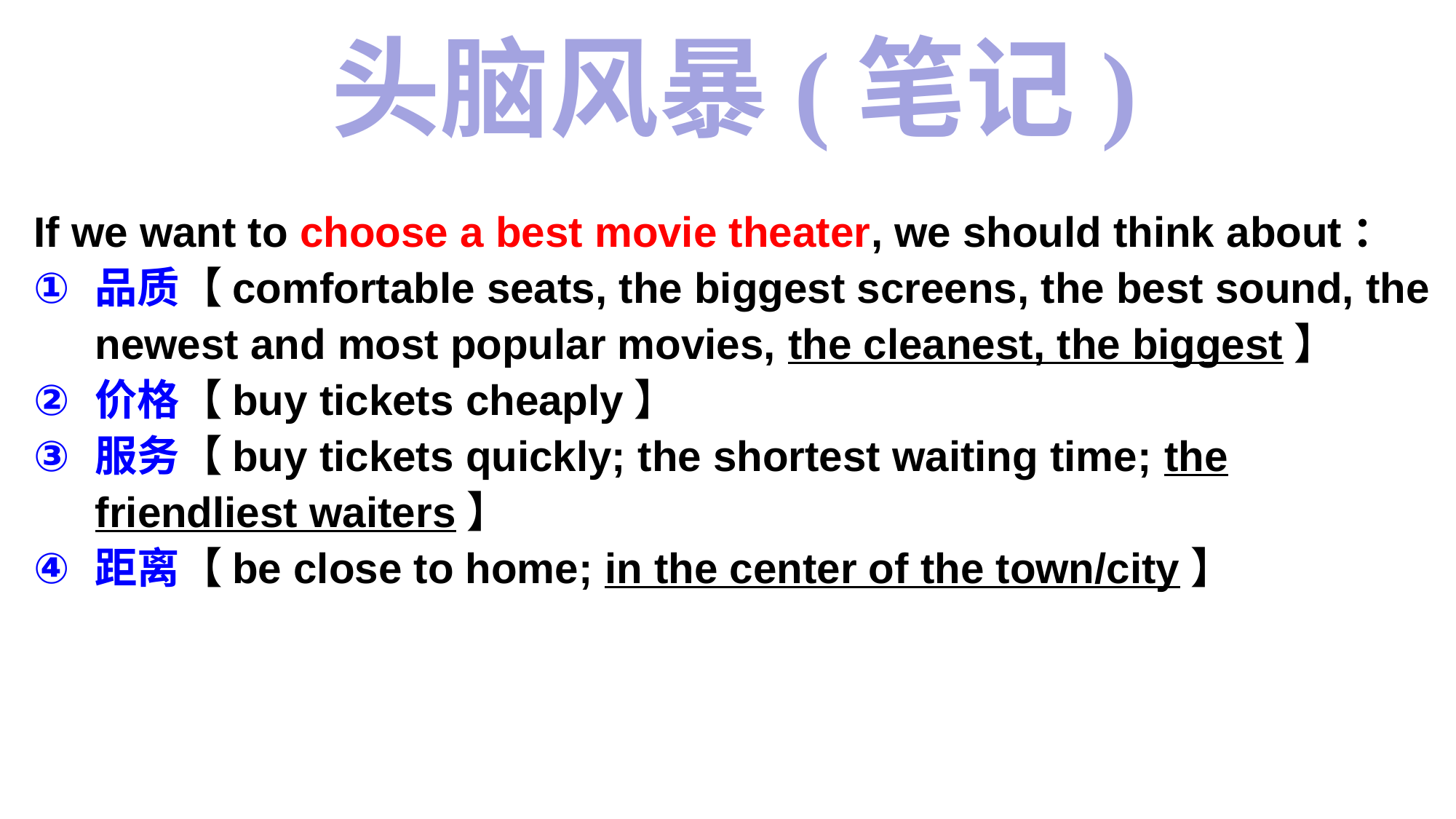

头脑风暴(笔记)
If we want to choose a best movie theater, we should think about：
品质【comfortable seats, the biggest screens, the best sound, the newest and most popular movies, the cleanest, the biggest】
价格【buy tickets cheaply】
服务【buy tickets quickly; the shortest waiting time; the friendliest waiters】
距离【be close to home; in the center of the town/city】